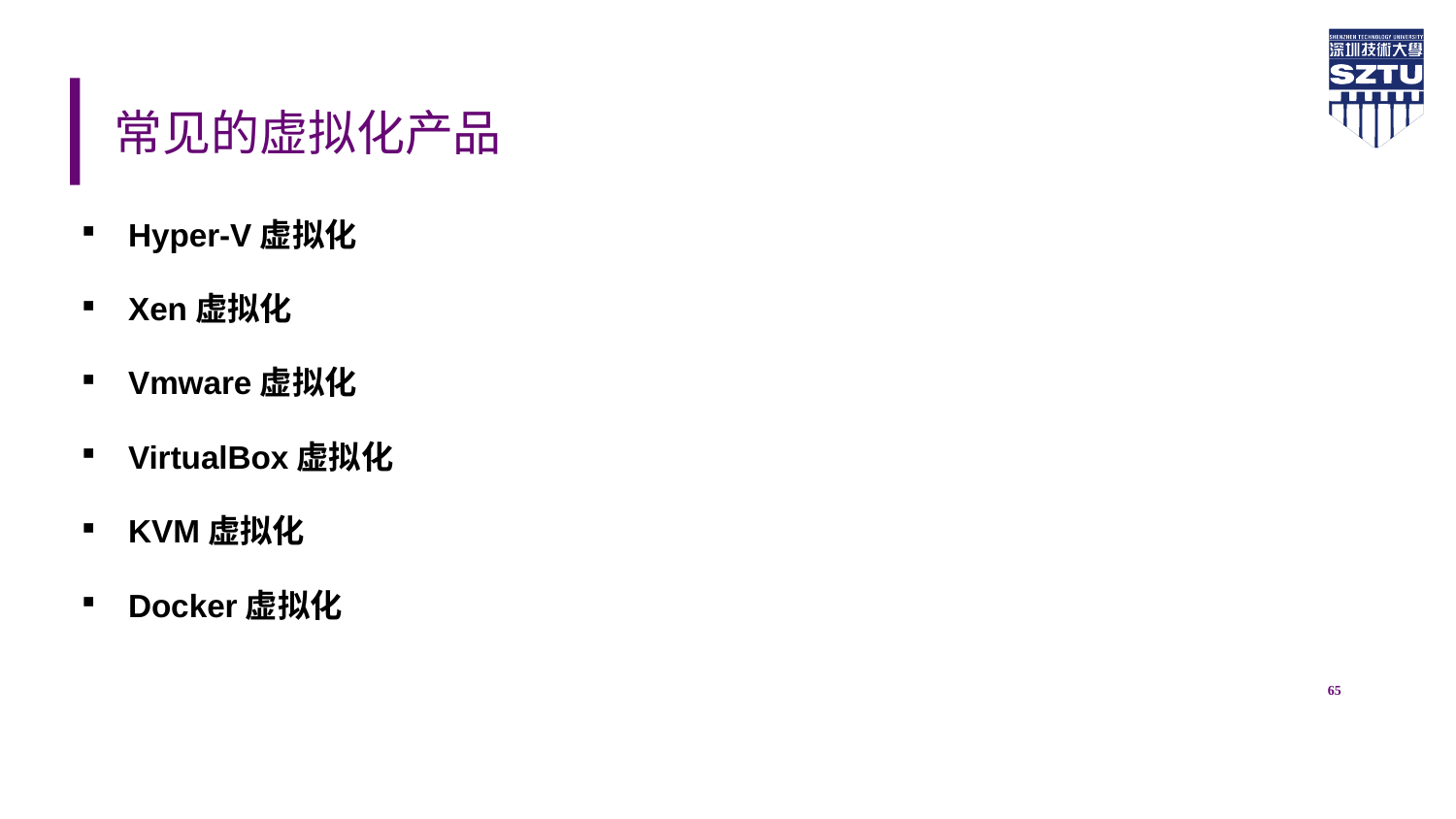

# 常见的虚拟化产品
Hyper-V虚拟化
Xen虚拟化
Vmware虚拟化
VirtualBox虚拟化
KVM虚拟化
Docker虚拟化
65